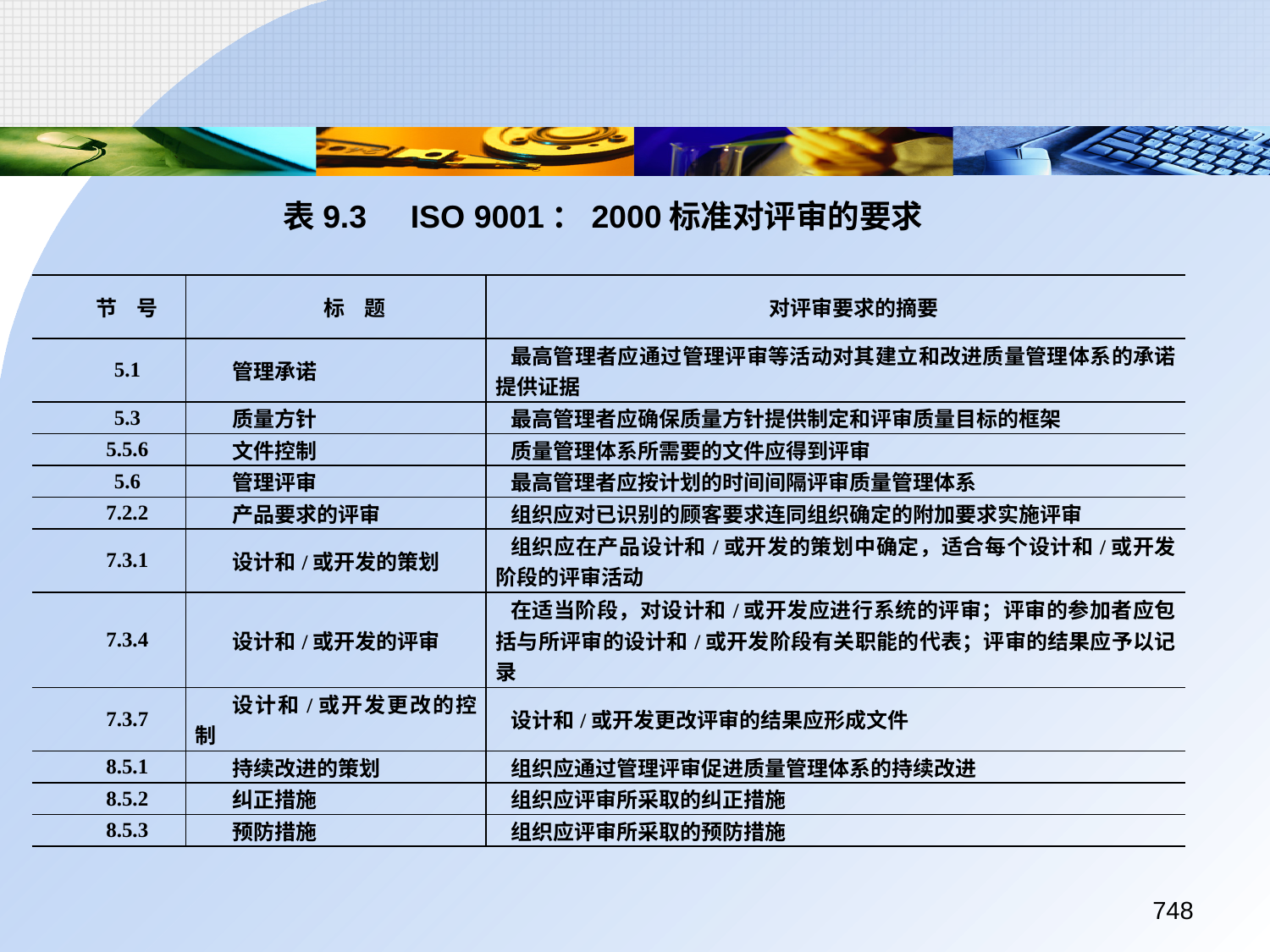

表9.3	ISO 9001：2000标准对评审的要求
| 节 号 | 标 题 | 对评审要求的摘要 |
| --- | --- | --- |
| 5.1 | 管理承诺 | 最高管理者应通过管理评审等活动对其建立和改进质量管理体系的承诺提供证据 |
| 5.3 | 质量方针 | 最高管理者应确保质量方针提供制定和评审质量目标的框架 |
| 5.5.6 | 文件控制 | 质量管理体系所需要的文件应得到评审 |
| 5.6 | 管理评审 | 最高管理者应按计划的时间间隔评审质量管理体系 |
| 7.2.2 | 产品要求的评审 | 组织应对已识别的顾客要求连同组织确定的附加要求实施评审 |
| 7.3.1 | 设计和/或开发的策划 | 组织应在产品设计和/或开发的策划中确定，适合每个设计和/或开发阶段的评审活动 |
| 7.3.4 | 设计和/或开发的评审 | 在适当阶段，对设计和/或开发应进行系统的评审；评审的参加者应包括与所评审的设计和/或开发阶段有关职能的代表；评审的结果应予以记录 |
| 7.3.7 | 设计和/或开发更改的控制 | 设计和/或开发更改评审的结果应形成文件 |
| 8.5.1 | 持续改进的策划 | 组织应通过管理评审促进质量管理体系的持续改进 |
| 8.5.2 | 纠正措施 | 组织应评审所采取的纠正措施 |
| 8.5.3 | 预防措施 | 组织应评审所采取的预防措施 |
748